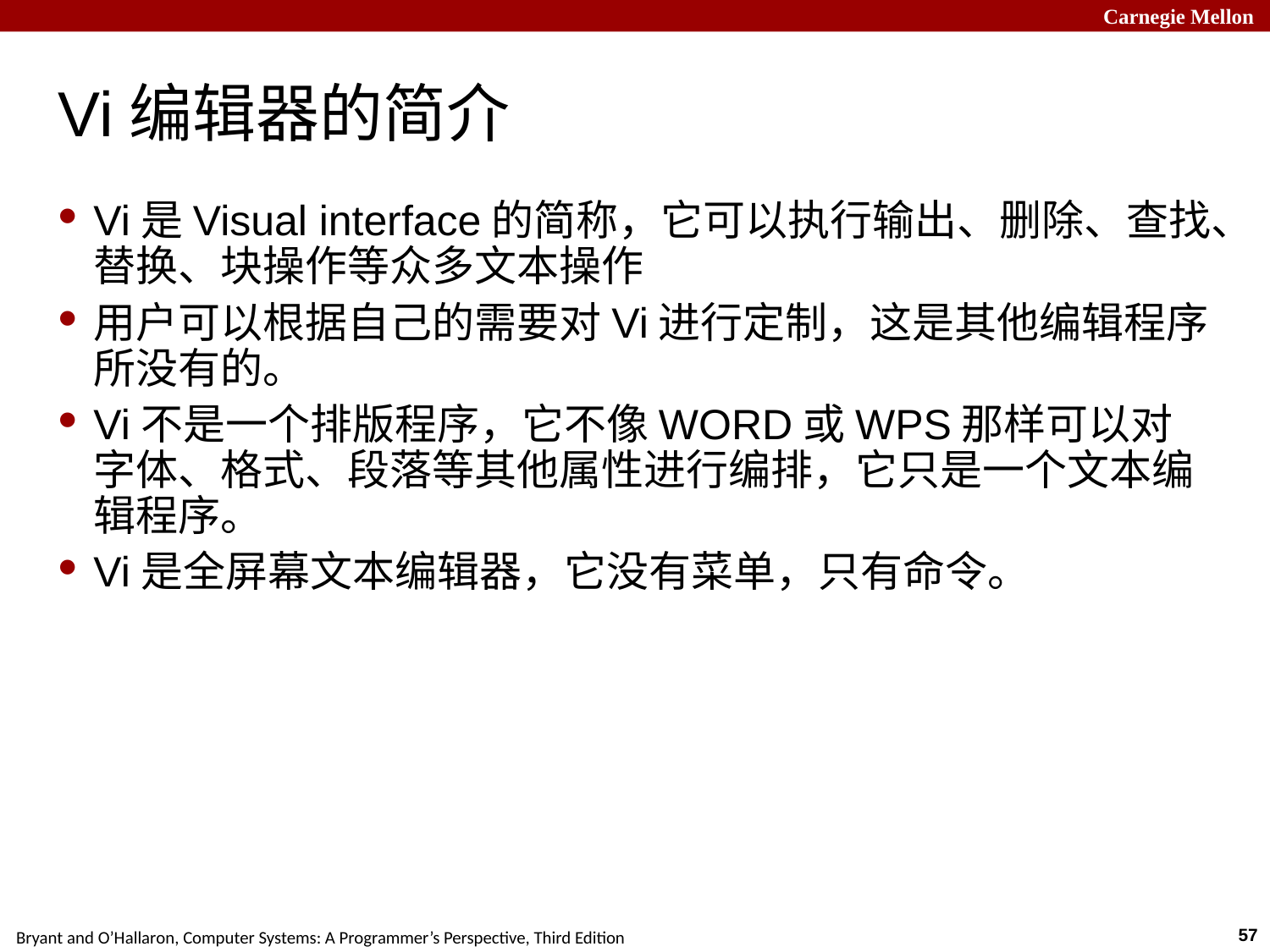

# Vi编辑器的简介
Vi是Visual interface的简称，它可以执行输出、删除、查找、替换、块操作等众多文本操作
用户可以根据自己的需要对Vi进行定制，这是其他编辑程序所没有的。
Vi不是一个排版程序，它不像WORD或WPS那样可以对字体、格式、段落等其他属性进行编排，它只是一个文本编辑程序。
Vi是全屏幕文本编辑器，它没有菜单，只有命令。